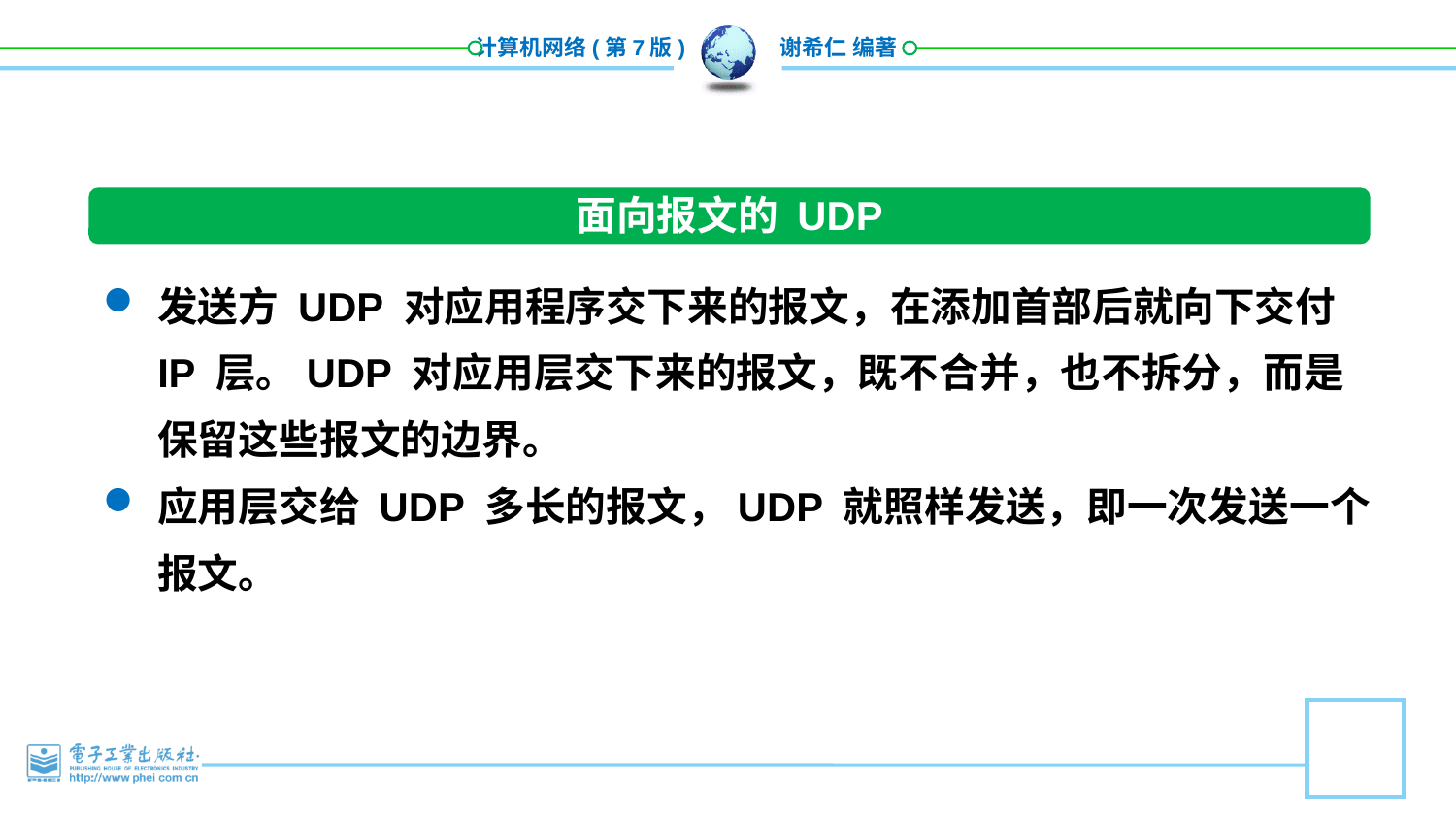

面向报文的 UDP

发送方 UDP 对应用程序交下来的报文，在添加首部后就向下交付 IP 层。UDP 对应用层交下来的报文，既不合并，也不拆分，而是保留这些报文的边界。
应用层交给 UDP 多长的报文，UDP 就照样发送，即一次发送一个报文。